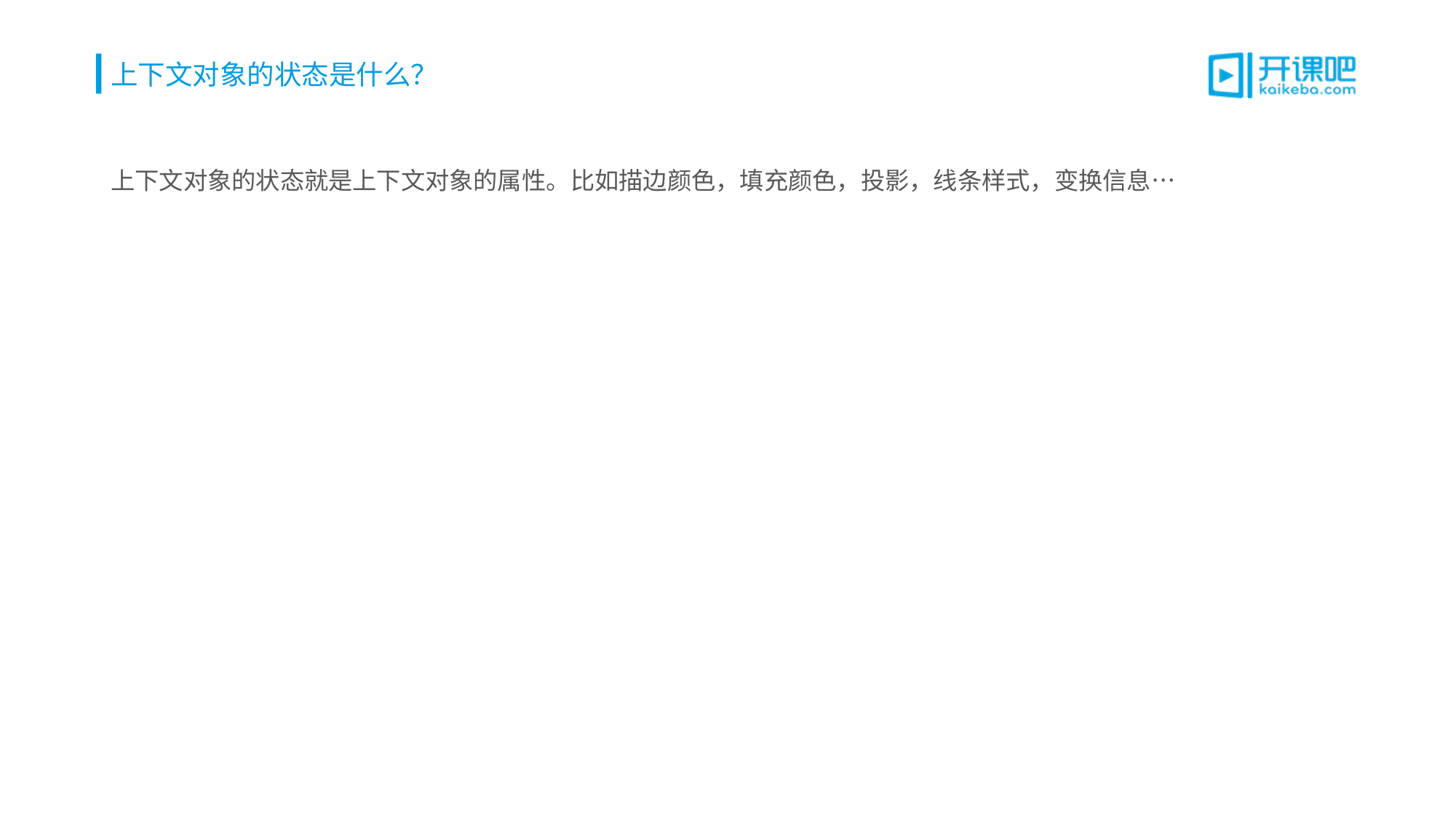

# 上下文对象的状态是什么？
上下文对象的状态就是上下文对象的属性。比如描边颜色，填充颜色，投影，线条样式，变换信息…